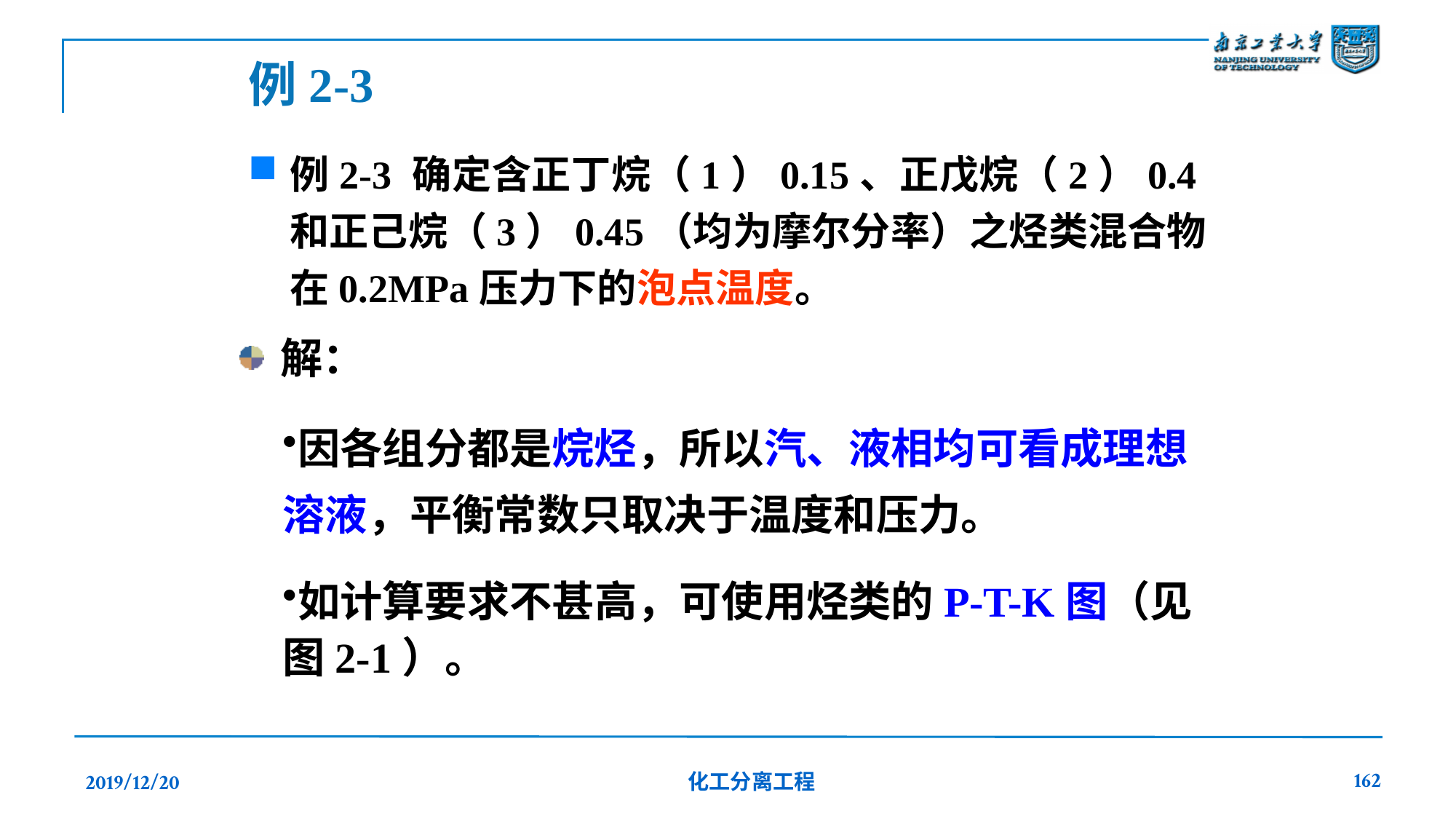

例2-3
例2-3 确定含正丁烷（1）0.15、正戊烷（2）0.4和正己烷（3）0.45（均为摩尔分率）之烃类混合物在0.2MPa压力下的泡点温度。

解：

因各组分都是烷烃，所以汽、液相均可看成理想溶液，平衡常数只取决于温度和压力。
如计算要求不甚高，可使用烃类的P-T-K图（见图2-1）。
2019/12/20
化工分离工程
162